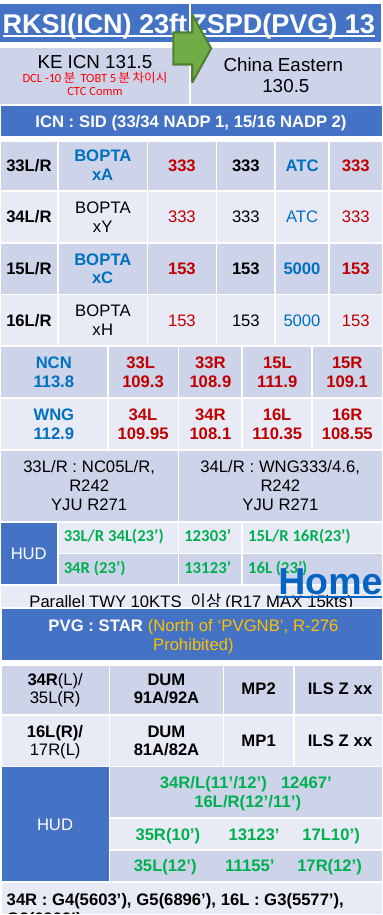

| RKSI(ICN) 23ft | ZSPD(PVG) 13ft |
| --- | --- |
| KE ICN 131.5 DCL -10분 TOBT 5분 차이시 CTC Comm | China Eastern 130.5 |

| ICN : SID (33/34 NADP 1, 15/16 NADP 2) |  |  |  |  |  |  |  |  |  |
| --- | --- | --- | --- | --- | --- | --- | --- | --- | --- |
| 33L/R | BOPTA xA |  | 333 |  | 333 |  | ATC |  | 333 |
| 34L/R | BOPTA xY |  | 333 |  | 333 |  | ATC |  | 333 |
| 15L/R | BOPTA xC |  | 153 |  | 153 |  | 5000 |  | 153 |
| 16L/R | BOPTA xH |  | 153 |  | 153 |  | 5000 |  | 153 |
| NCN 113.8 |  | 33L 109.3 |  | 33R 108.9 |  | 15L 111.9 |  | 15R 109.1 |  |
| WNG 112.9 |  | 34L 109.95 |  | 34R 108.1 |  | 16L 110.35 |  | 16R 108.55 |  |
| 33L/R : NC05L/R, R242 YJU R271 |  |  |  | 34L/R : WNG333/4.6, R242 YJU R271 |  |  |  |  |  |
| HUD | 33L/R 34L(23’) |  |  | 12303’ |  | 15L/R 16R(23’) |  |  |  |
|  | 34R (23’) |  |  | 13123’ |  | 16L (23’) |  |  |  |
| Parallel TWY 10KTS 이상(R17 MAX 15kts) |  |  |  |  |  |  |  |  |  |
DEP 125.15 – TGU 126.17 – 120.72 – 124.52(125.72)
SHA 120.95
SHA APP 125.62(119.975) – 125.4
Home
| PVG : STAR (North of ‘PVGNB’, R-276 Prohibited) |  |  |  |
| --- | --- | --- | --- |
| 34R(L)/35L(R) | DUM 91A/92A | MP2 | ILS Z xx |
| 16L(R)/17R(L) | DUM 81A/82A | MP1 | ILS Z xx |
| HUD | 34R/L(11’/12’) 12467’ 16L/R(12’/11’) |  |  |
|  | 35R(10’) 13123’ 17L10’) |  |  |
|  | 35L(12’) 11155’ 17R(12’) |  |  |
| 34R : G4(5603’), G5(6896’), 16L : G3(5577’), G2(6909’) 35L : D4(5636’), D5(6932’), 17R : D3(5626’), D2(6942’) |  |  |  |
| Normally DUMET 6000m Follow Me Car Insight – TAXI L/T off,APU off Procedure |  |  |  |